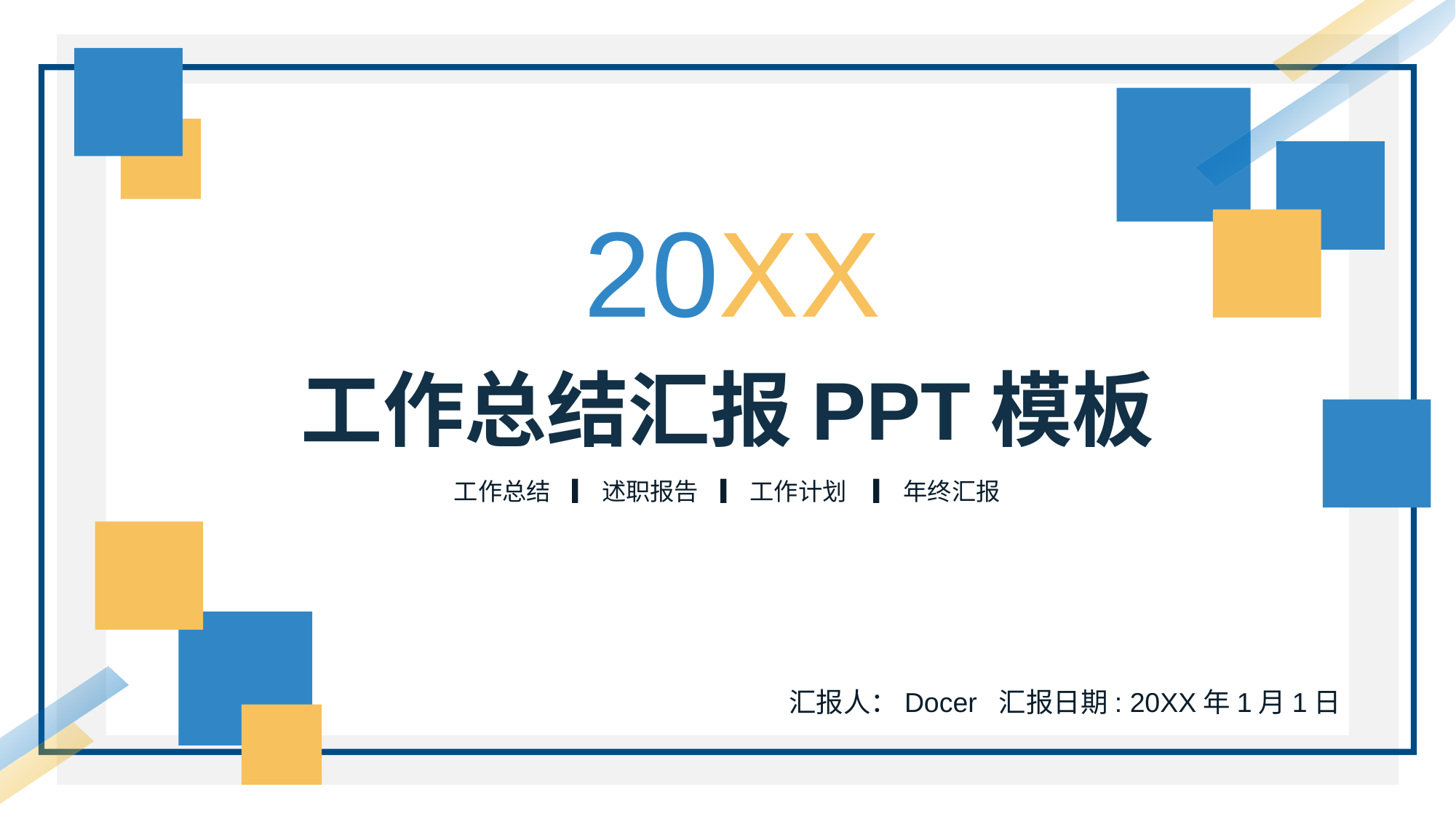

20XX

工作总结汇报PPT模板

工作总结    ▎ 述职报告    ▎ 工作计划     ▎ 年终汇报

汇报人：Docer  汇报日期: 20XX年1月1日